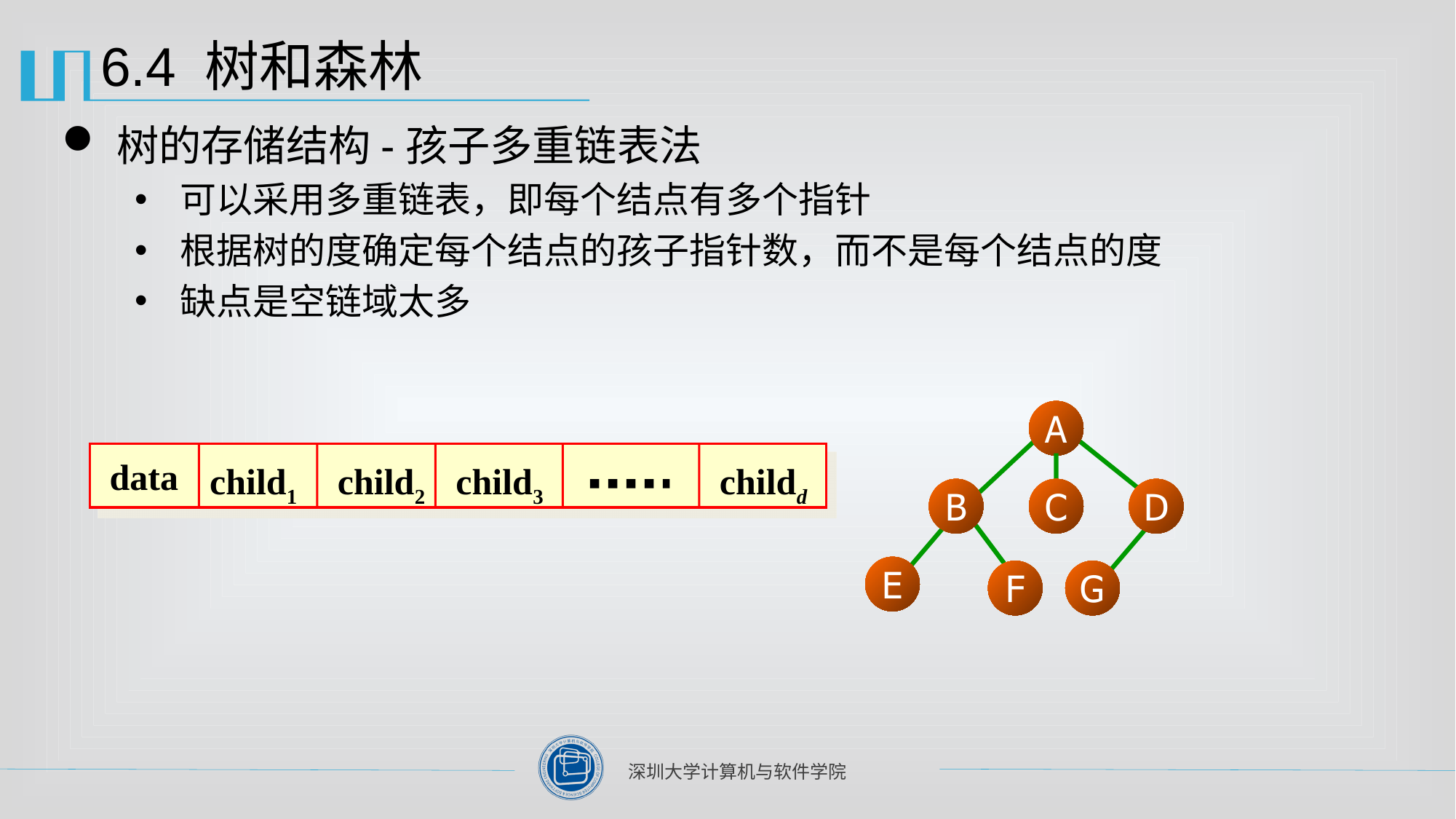

# 6.4 树和森林
树的存储结构-孩子多重链表法
可以采用多重链表，即每个结点有多个指针
根据树的度确定每个结点的孩子指针数，而不是每个结点的度
缺点是空链域太多

A

B
C
D

E
F
G
 data

child1
child2
child3
childd

107